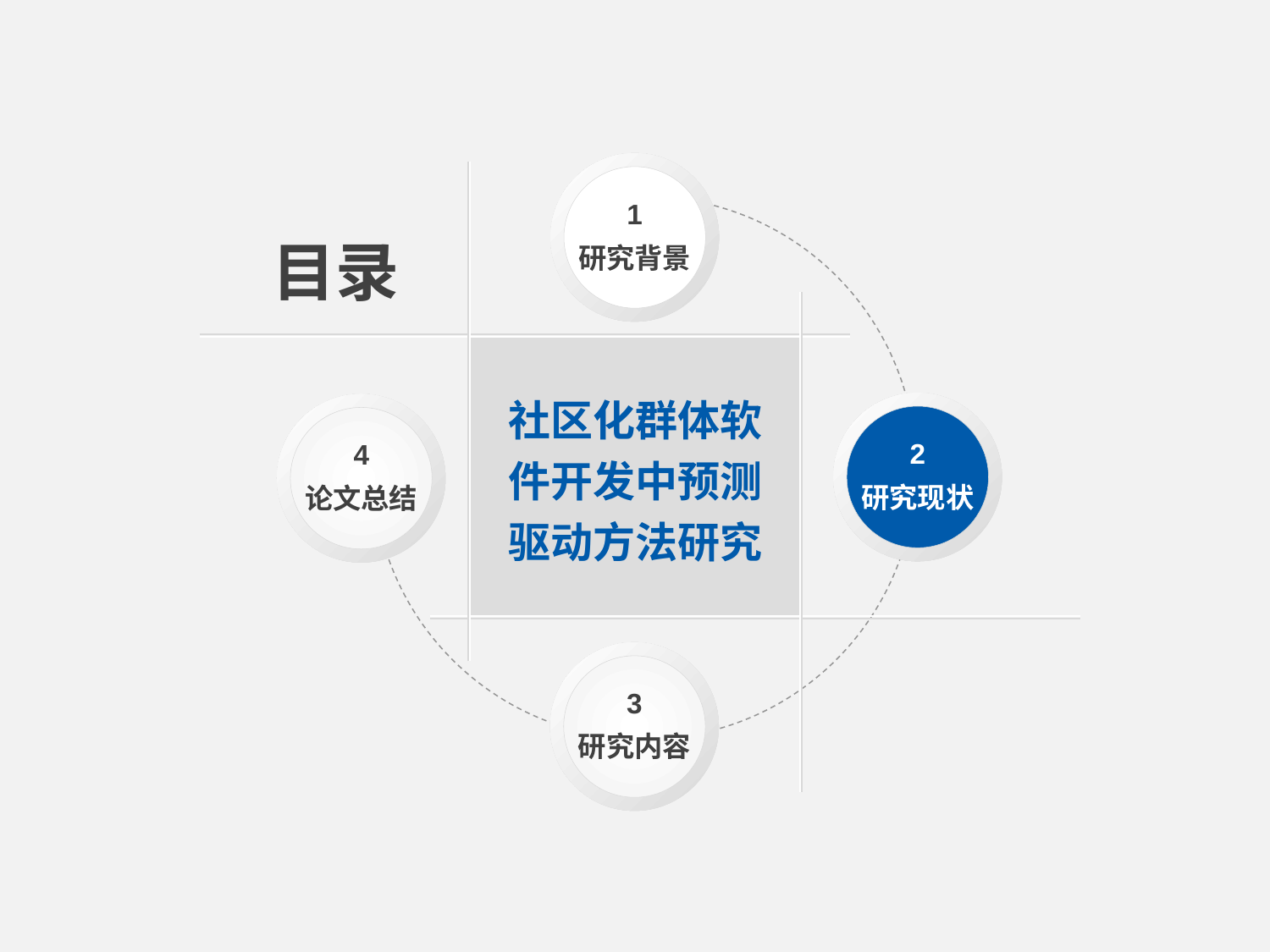

1
研究背景

目录

社区化群体软件开发中预测驱动方法研究

2
研究现状
4
论文总结

3
研究内容